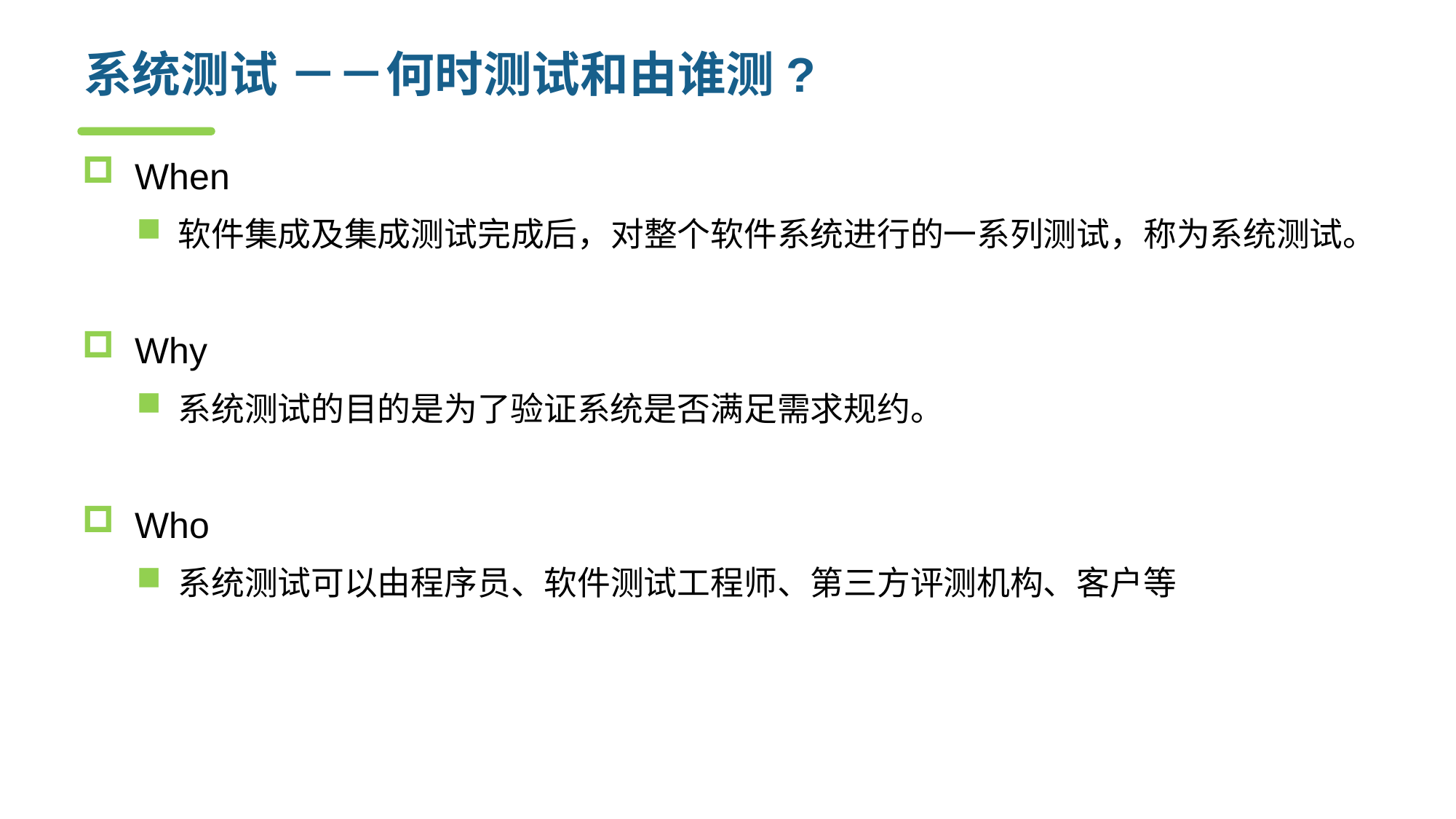

# 系统测试 －－何时测试和由谁测?
When
软件集成及集成测试完成后，对整个软件系统进行的一系列测试，称为系统测试。

Why
系统测试的目的是为了验证系统是否满足需求规约。

Who
系统测试可以由程序员、软件测试工程师、第三方评测机构、客户等

70